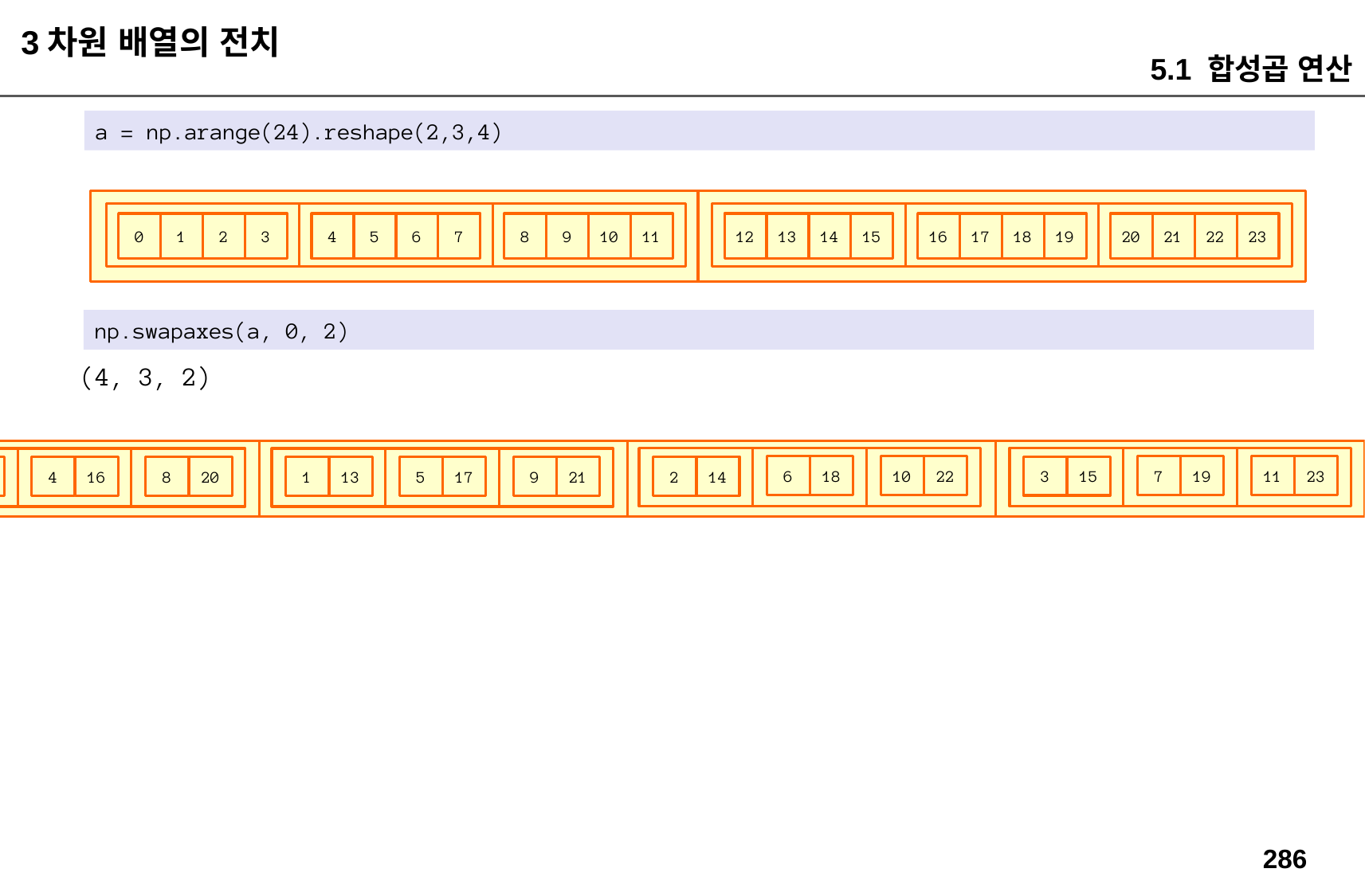

3차원 배열의 전치
5.1 합성곱 연산
a = np.arange(24).reshape(2,3,4)

0
1
2
3
4
5
6
7
8
9
10
11
12
13
14
15
16
17
18
19
20
21
22
23
np.swapaxes(a, 0, 2)
(4, 3, 2)

7
19
11
23
6
18
10
22
3
15
4
16
8
20
2
14
5
17
9
21
0
12
1
13